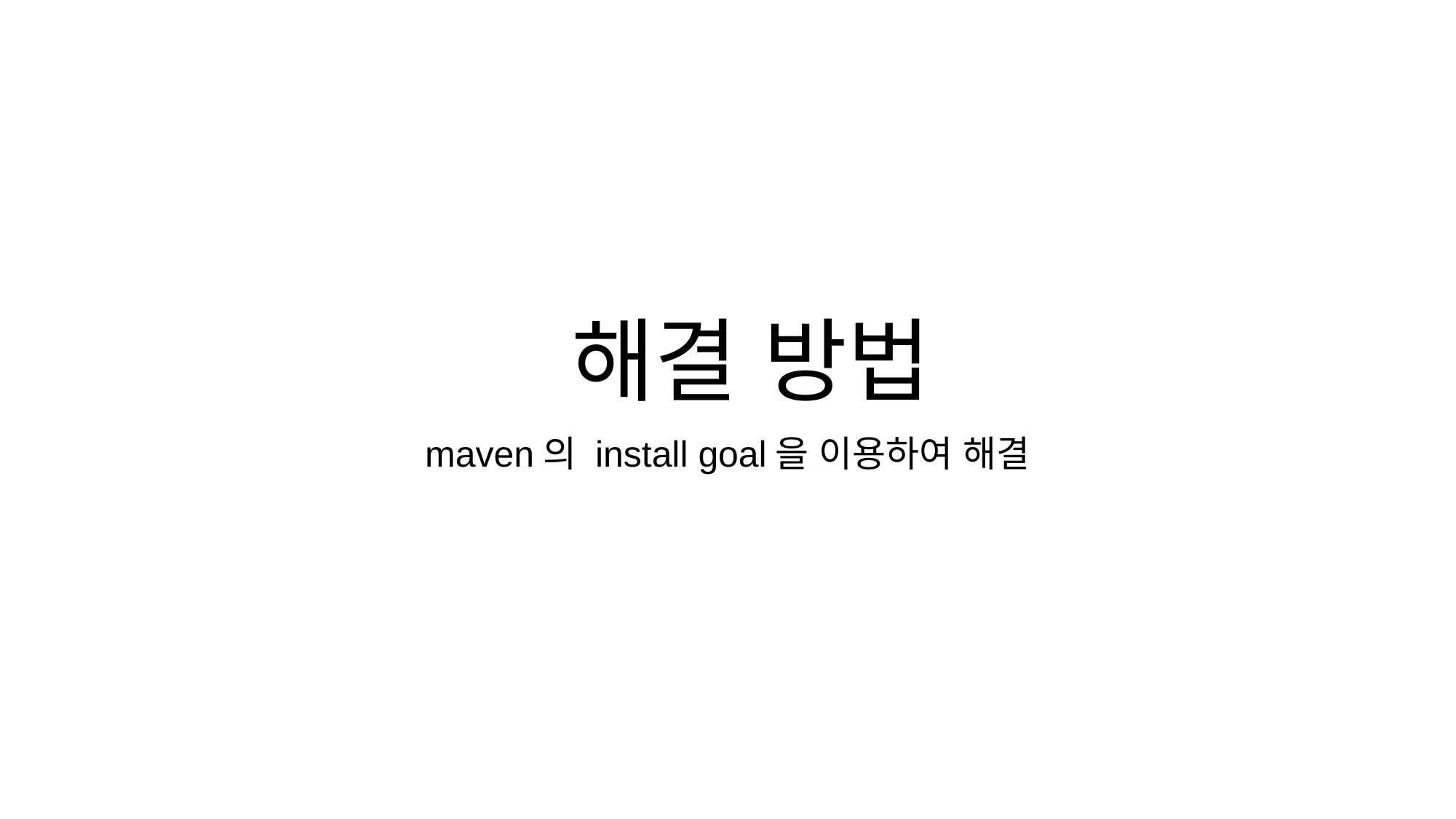

# 해결 방법
maven의 install goal을 이용하여 해결